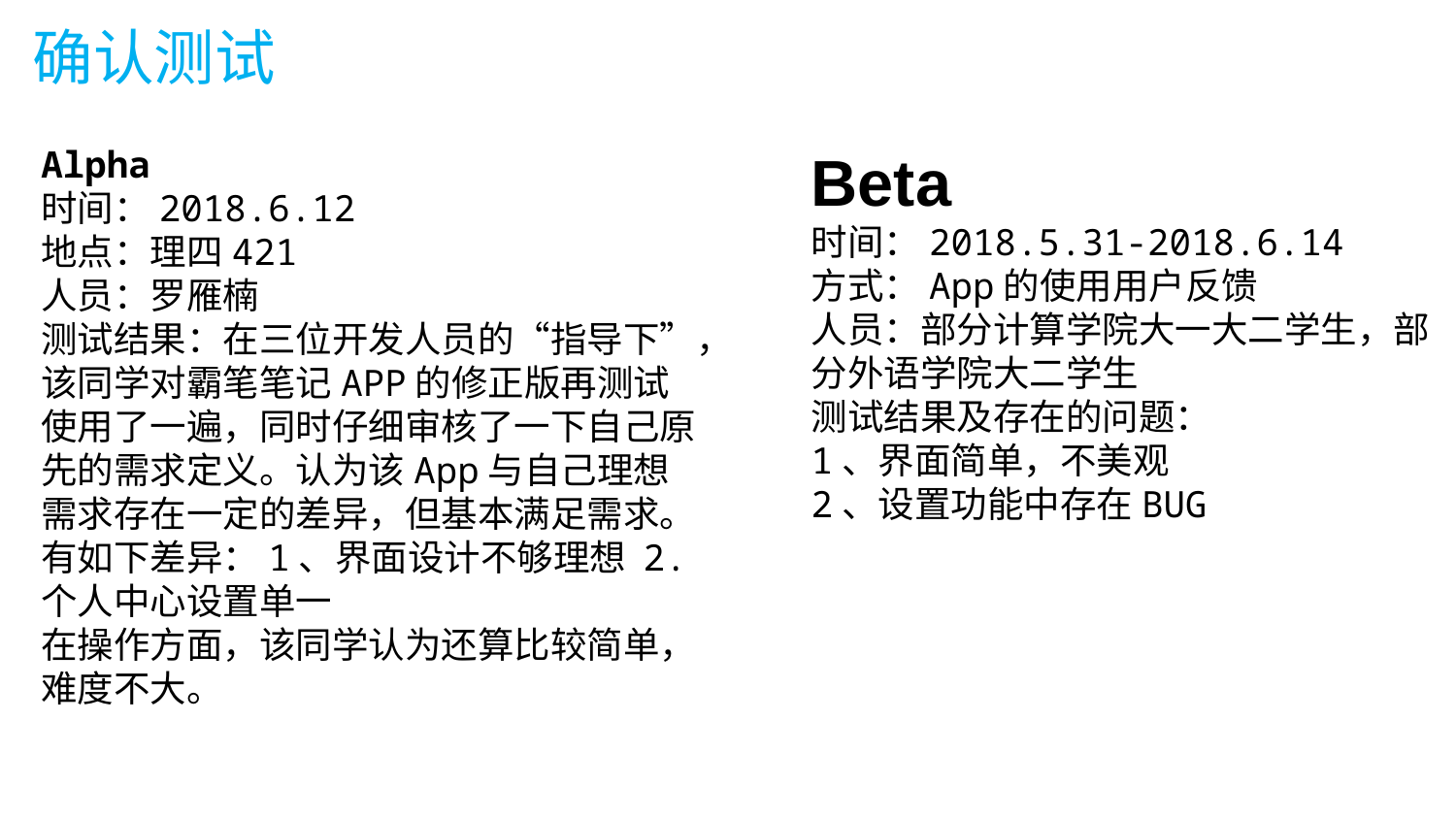

确认测试
Alpha
时间：2018.6.12
地点：理四421
人员：罗雁楠
测试结果：在三位开发人员的“指导下”，该同学对霸笔笔记APP的修正版再测试使用了一遍，同时仔细审核了一下自己原先的需求定义。认为该App与自己理想需求存在一定的差异，但基本满足需求。
有如下差异：1、界面设计不够理想 2.个人中心设置单一
在操作方面，该同学认为还算比较简单，难度不大。
Beta
时间：2018.5.31-2018.6.14
方式：App的使用用户反馈
人员：部分计算学院大一大二学生，部分外语学院大二学生
测试结果及存在的问题：
1、界面简单，不美观
2、设置功能中存在BUG